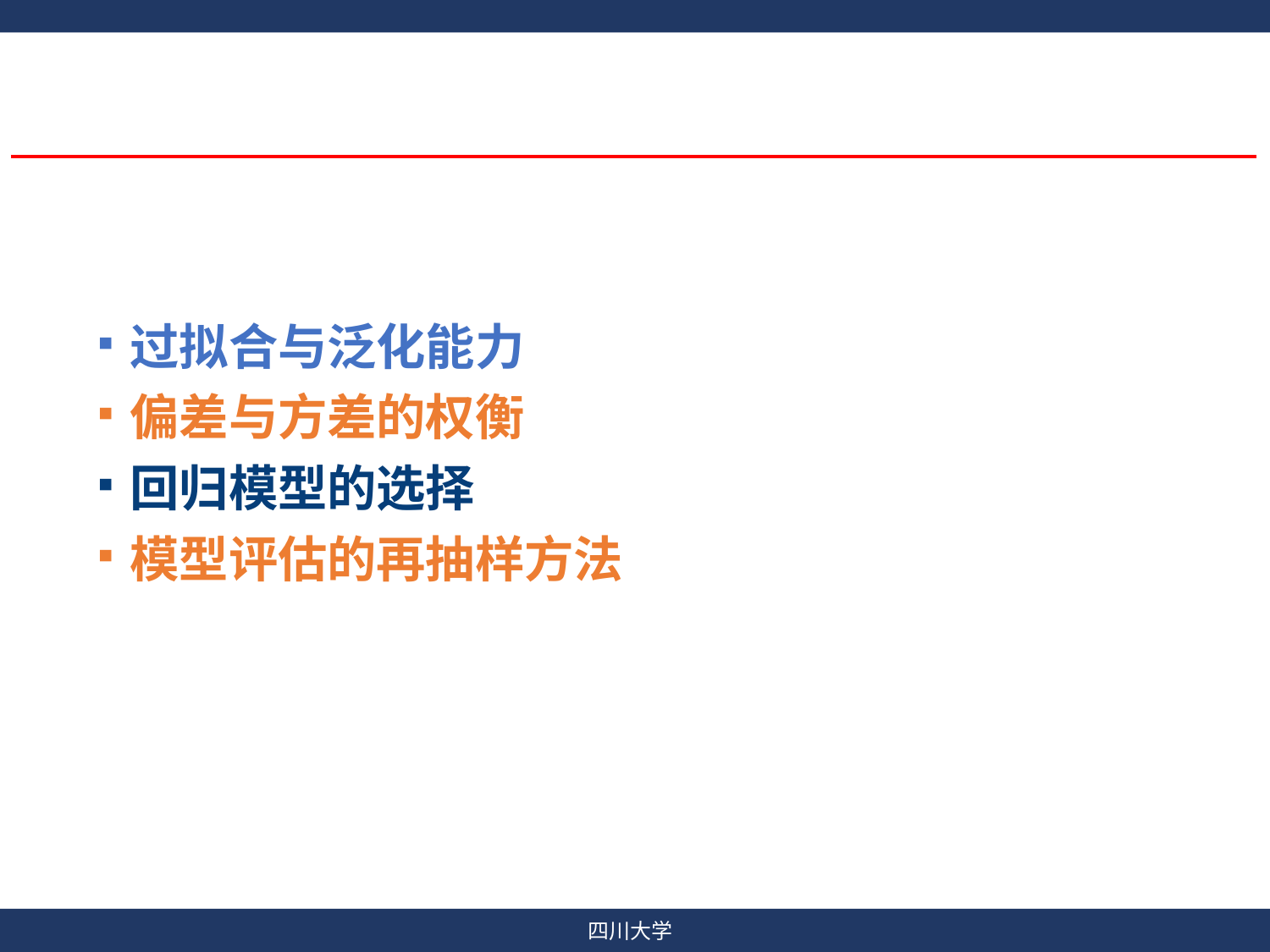

#
过拟合与泛化能力
偏差与方差的权衡
回归模型的选择
模型评估的再抽样方法